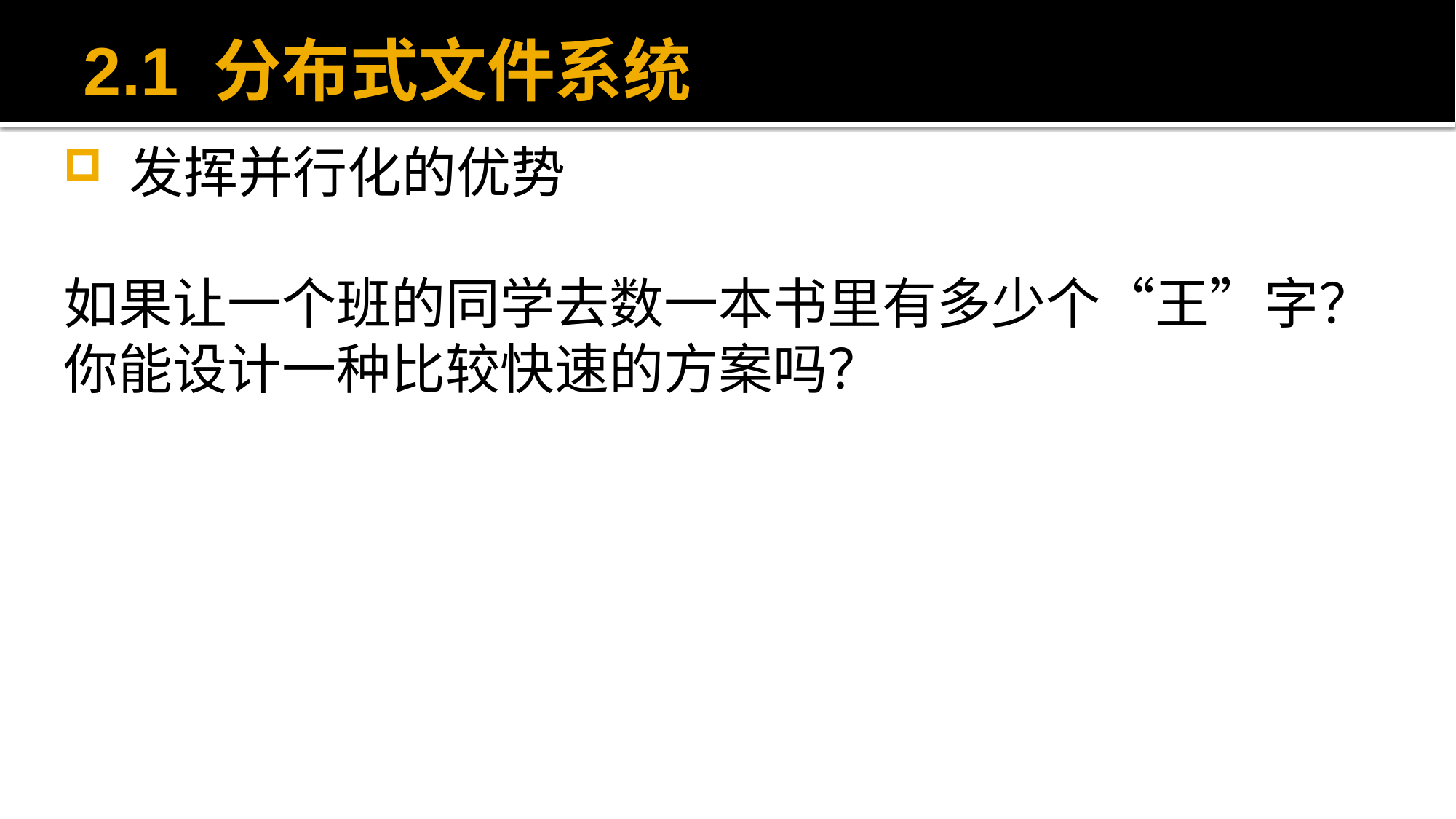

# 2.1 分布式文件系统
 发挥并行化的优势

如果让一个班的同学去数一本书里有多少个“王”字？
你能设计一种比较快速的方案吗？